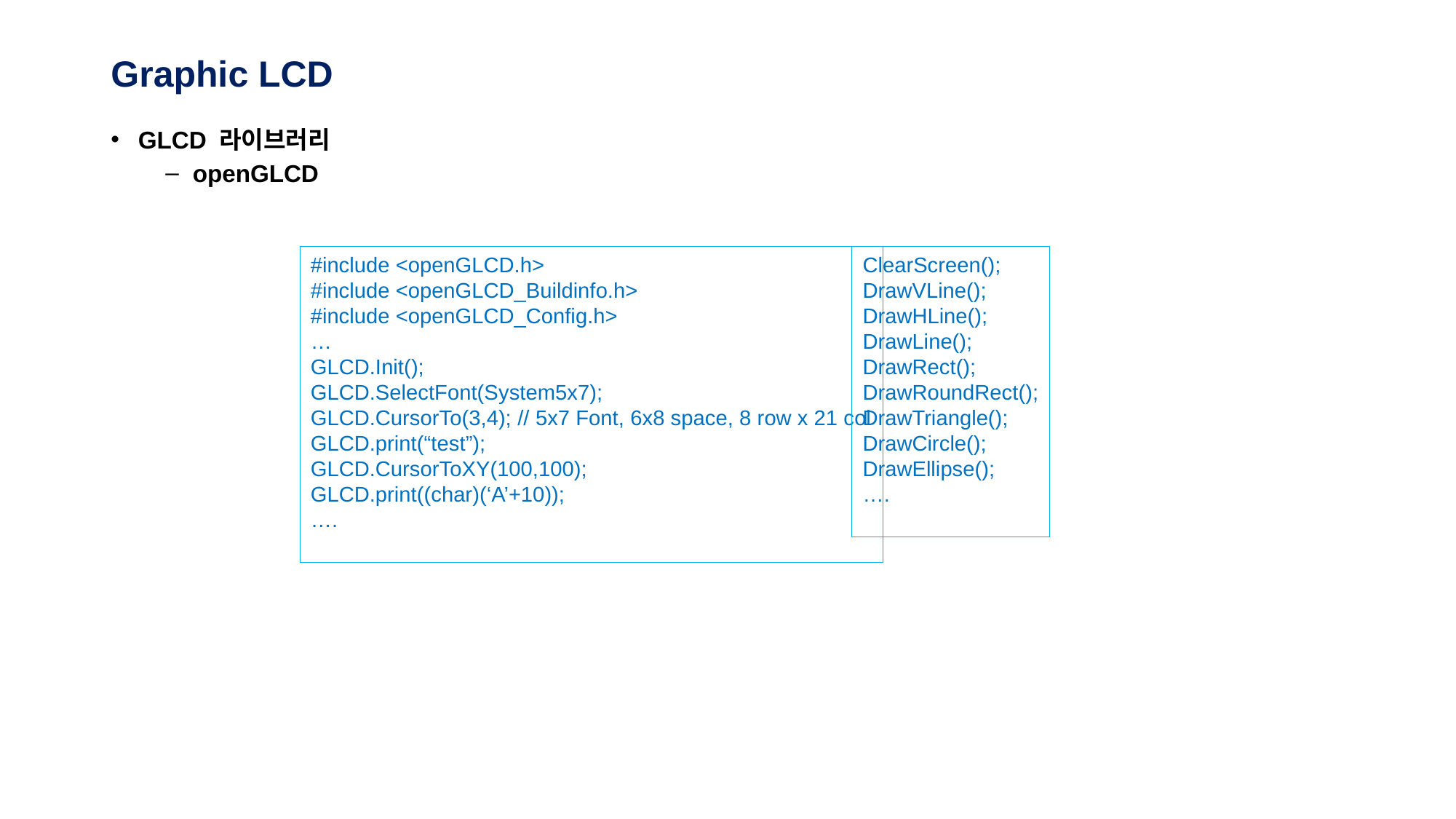

# Graphic LCD
GLCD 라이브러리
openGLCD
#include <openGLCD.h>
#include <openGLCD_Buildinfo.h>
#include <openGLCD_Config.h>
…
GLCD.Init();
GLCD.SelectFont(System5x7);
GLCD.CursorTo(3,4); // 5x7 Font, 6x8 space, 8 row x 21 col
GLCD.print(“test”);
GLCD.CursorToXY(100,100);
GLCD.print((char)(‘A’+10));
….

ClearScreen();
DrawVLine();
DrawHLine();
DrawLine();
DrawRect();
DrawRoundRect();
DrawTriangle();
DrawCircle();
DrawEllipse();
….